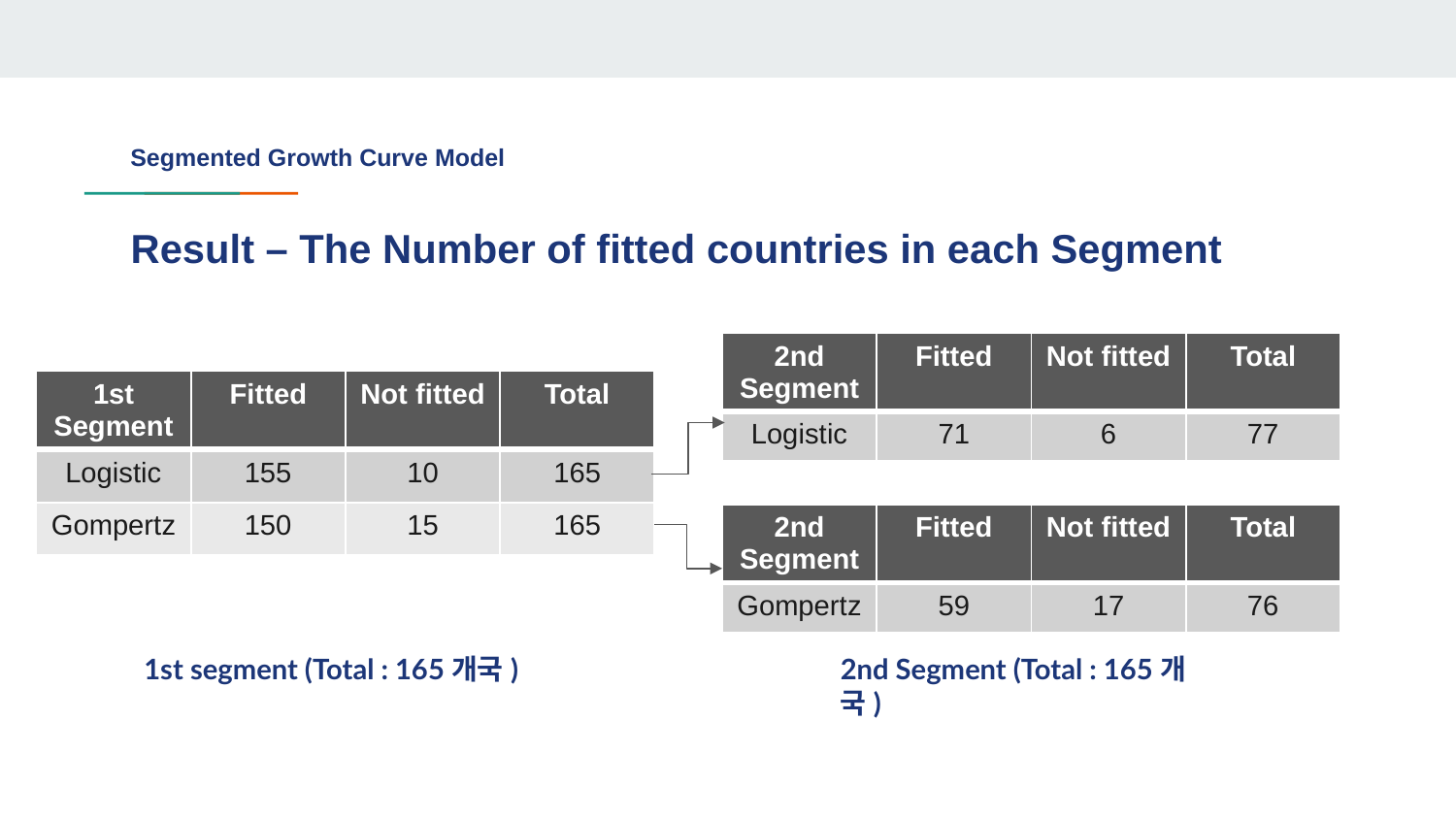

Segmented Growth Curve Model
# Result – The Number of fitted countries in each Segment

| 2nd Segment | Fitted | Not fitted | Total |
| --- | --- | --- | --- |
| Logistic | 71 | 6 | 77 |
| 1st Segment | Fitted | Not fitted | Total |
| --- | --- | --- | --- |
| Logistic | 155 | 10 | 165 |
| Gompertz | 150 | 15 | 165 |
| 2nd Segment | Fitted | Not fitted | Total |
| --- | --- | --- | --- |
| Gompertz | 59 | 17 | 76 |
1st segment (Total : 165개국)

2nd Segment (Total : 165개국)